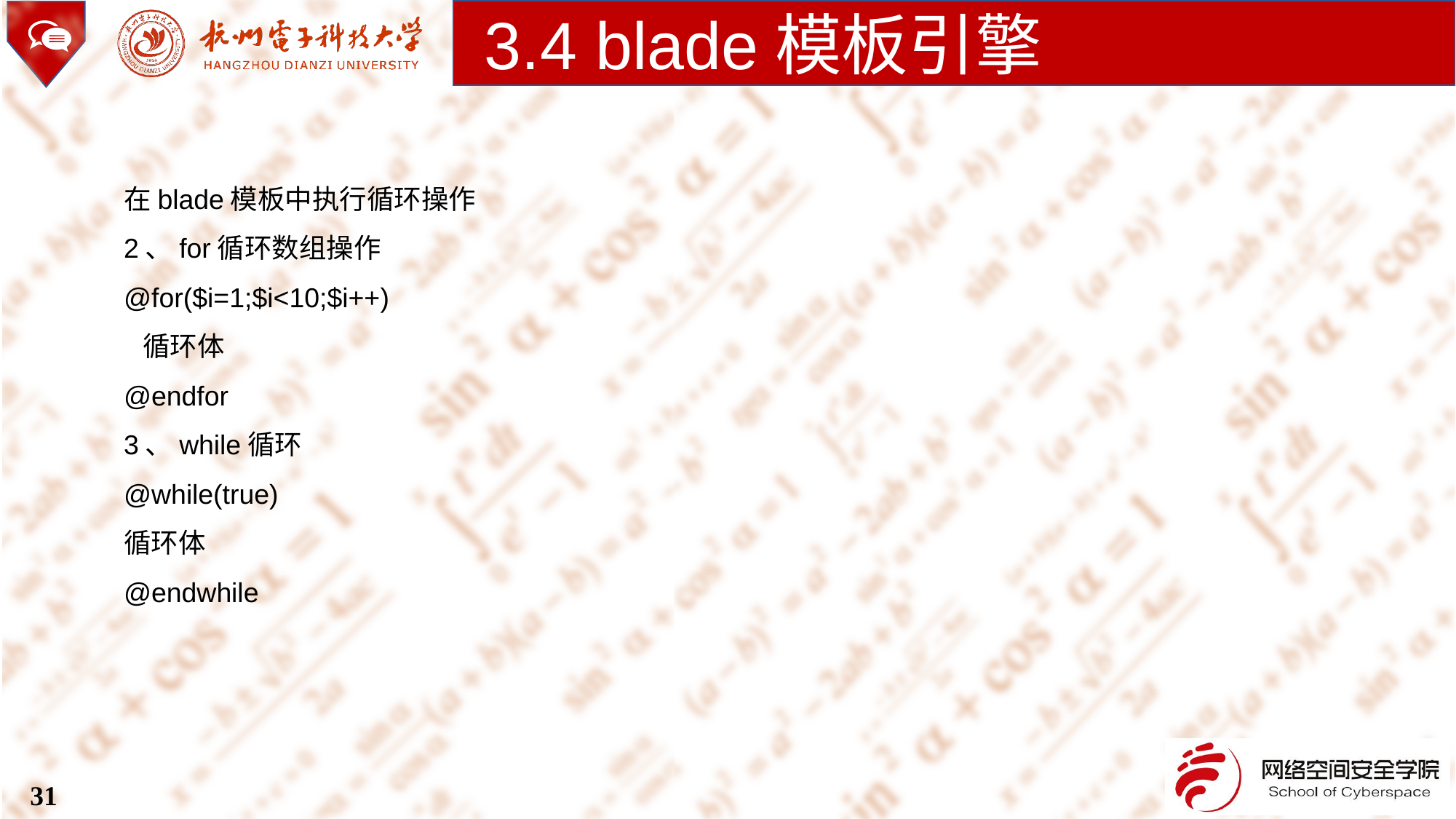

3.4 blade模板引擎
在blade模板中执行循环操作
2、for循环数组操作
@for($i=1;$i<10;$i++)
  循环体
@endfor
3、while循环
@while(true)
循环体
@endwhile
31